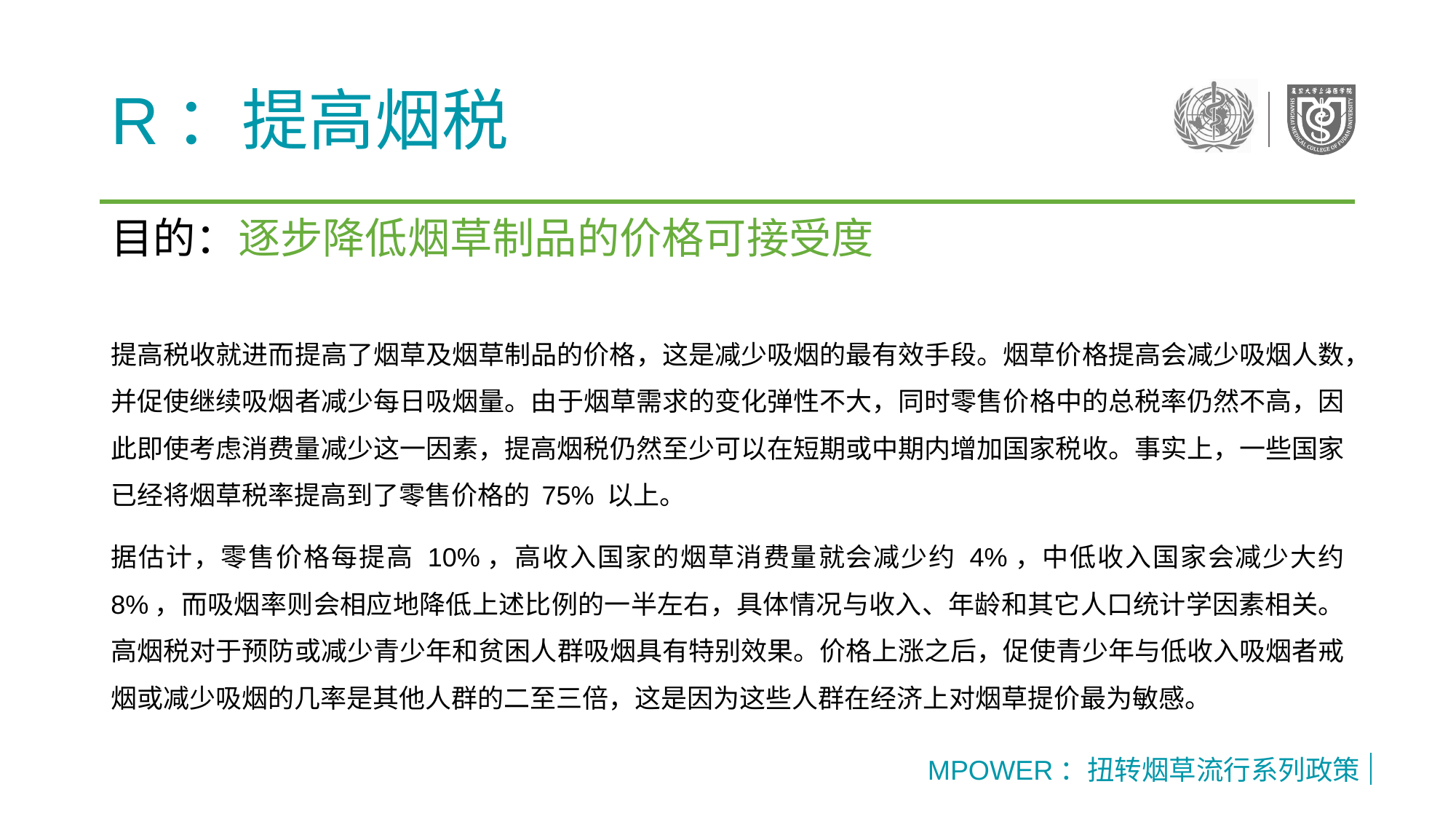

# R：提高烟税
目的：逐步降低烟草制品的价格可接受度
提高税收就进而提高了烟草及烟草制品的价格，这是减少吸烟的最有效手段。烟草价格提高会减少吸烟人数，并促使继续吸烟者减少每日吸烟量。由于烟草需求的变化弹性不大，同时零售价格中的总税率仍然不高，因此即使考虑消费量减少这一因素，提高烟税仍然至少可以在短期或中期内增加国家税收。事实上，一些国家已经将烟草税率提高到了零售价格的 75% 以上。
据估计，零售价格每提高 10%，高收入国家的烟草消费量就会减少约 4%，中低收入国家会减少大约 8%，而吸烟率则会相应地降低上述比例的一半左右，具体情况与收入、年龄和其它人口统计学因素相关。高烟税对于预防或减少青少年和贫困人群吸烟具有特别效果。价格上涨之后，促使青少年与低收入吸烟者戒烟或减少吸烟的几率是其他人群的二至三倍，这是因为这些人群在经济上对烟草提价最为敏感。